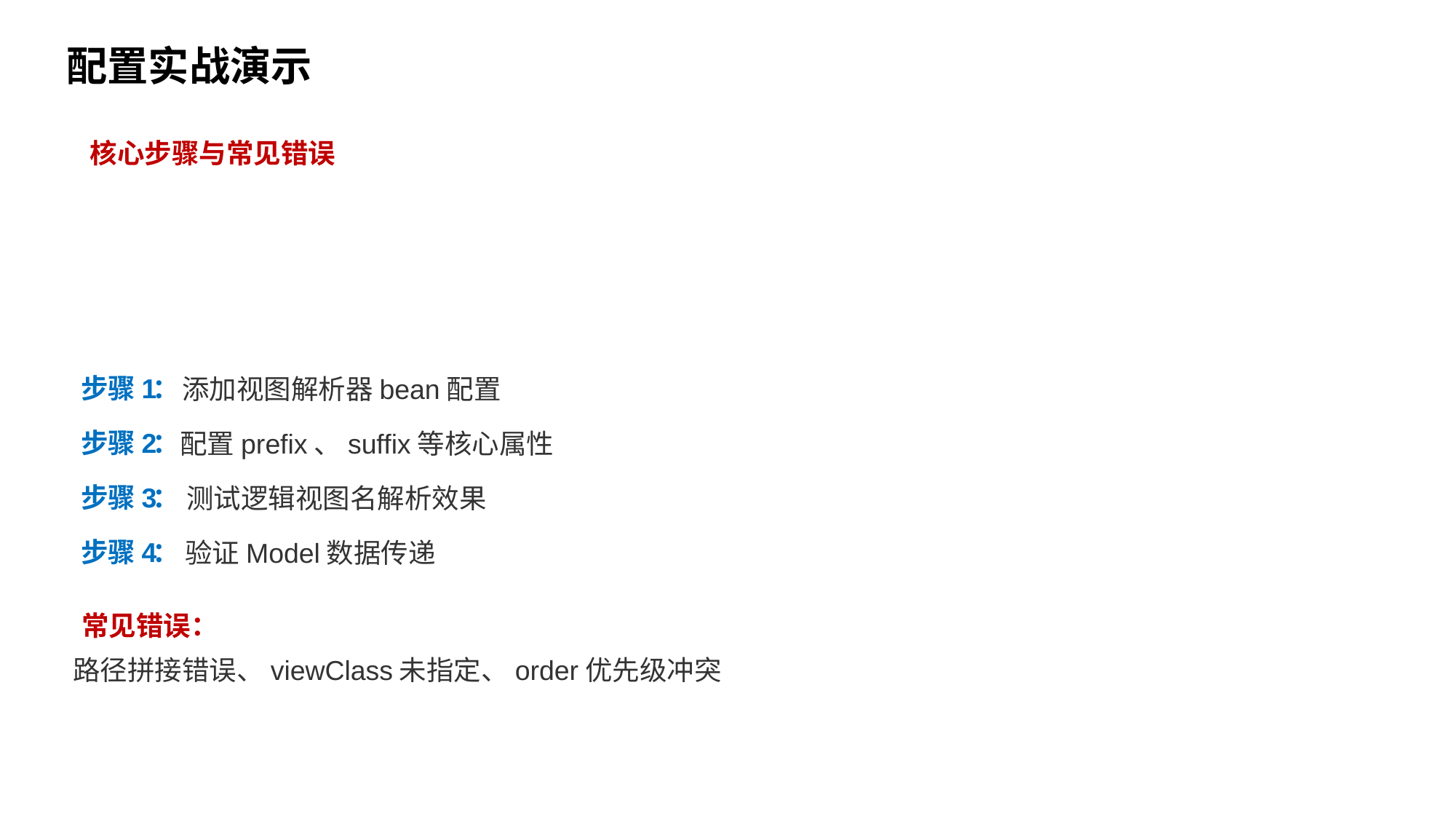

配置实战演示
核心步骤与常见错误
步骤
：
1
添加视图解析器bean配置
步骤
：
2
配置prefix、suffix等核心属性
步骤
：
3
测试逻辑视图名解析效果
步骤
：
4
验证Model数据传递
常见错误：
路径拼接错误、viewClass未指定、order优先级冲突